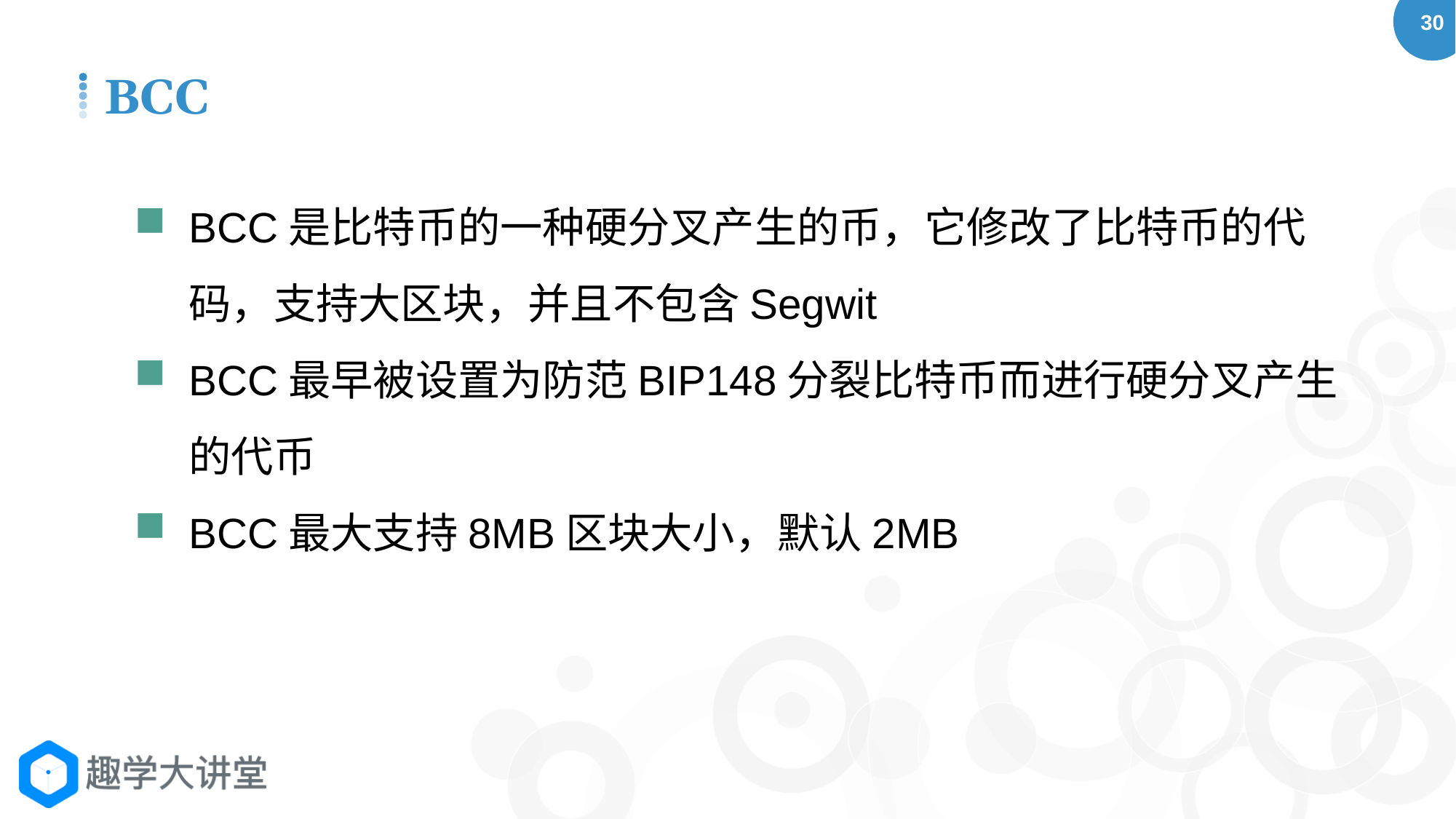

BCC
BCC是比特币的一种硬分叉产生的币，它修改了比特币的代码，支持大区块，并且不包含Segwit
BCC最早被设置为防范BIP148分裂比特币而进行硬分叉产生的代币
BCC最大支持8MB区块大小，默认2MB